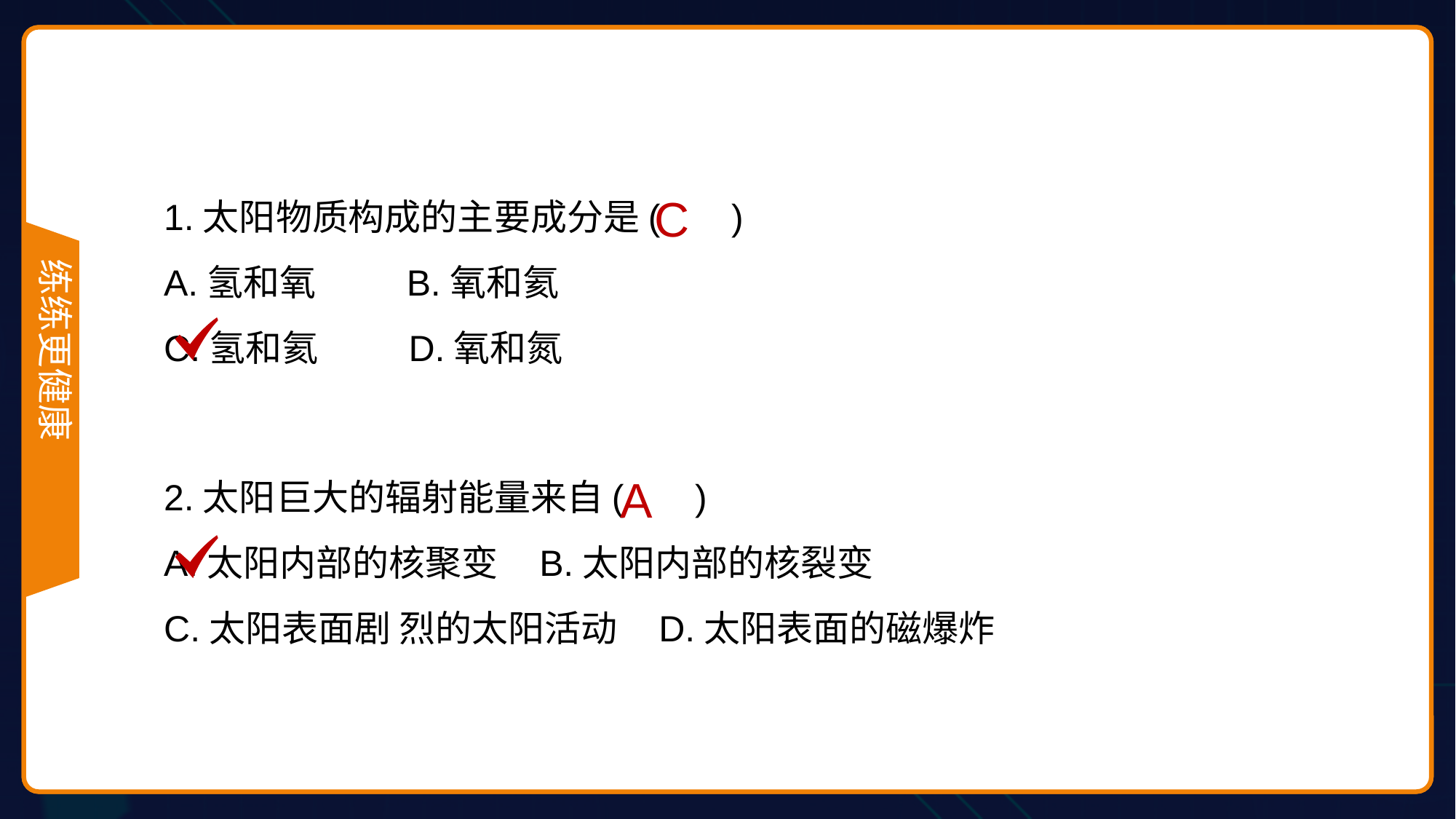

C
1.太阳物质构成的主要成分是(       )
A.氢和氧          B.氧和氦
C.氢和氦          D.氧和氮

2.太阳巨大的辐射能量来自(       )
A.太阳内部的核聚变    B.太阳内部的核裂变
C.太阳表面剧 烈的太阳活动    D.太阳表面的磁爆炸

A